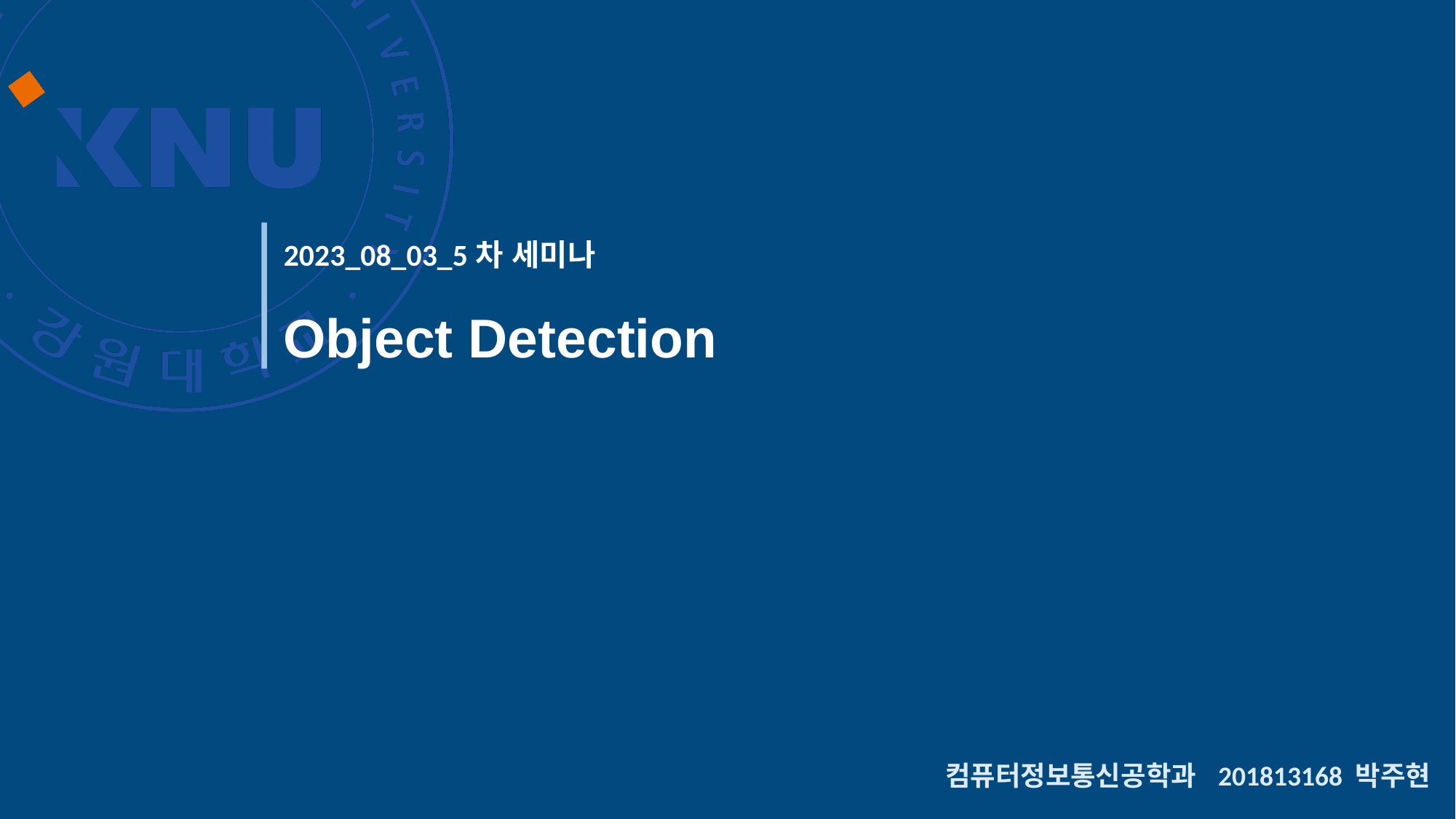

2023_08_03_5차 세미나
# Object Detection
컴퓨터정보통신공학과  201813168 박주현